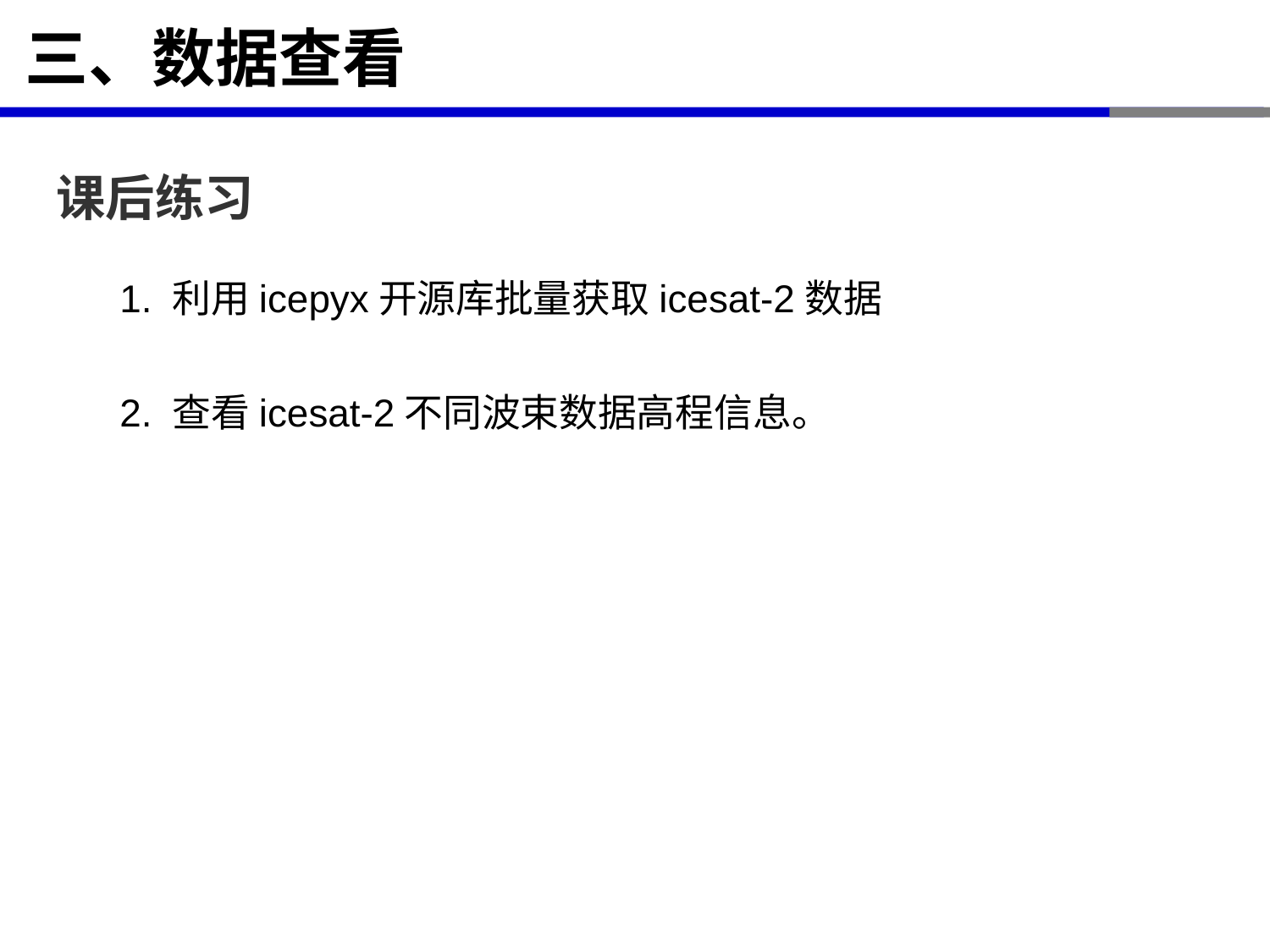

# 三、数据查看
课后练习
1. 利用icepyx开源库批量获取icesat-2数据
2. 查看icesat-2不同波束数据高程信息。